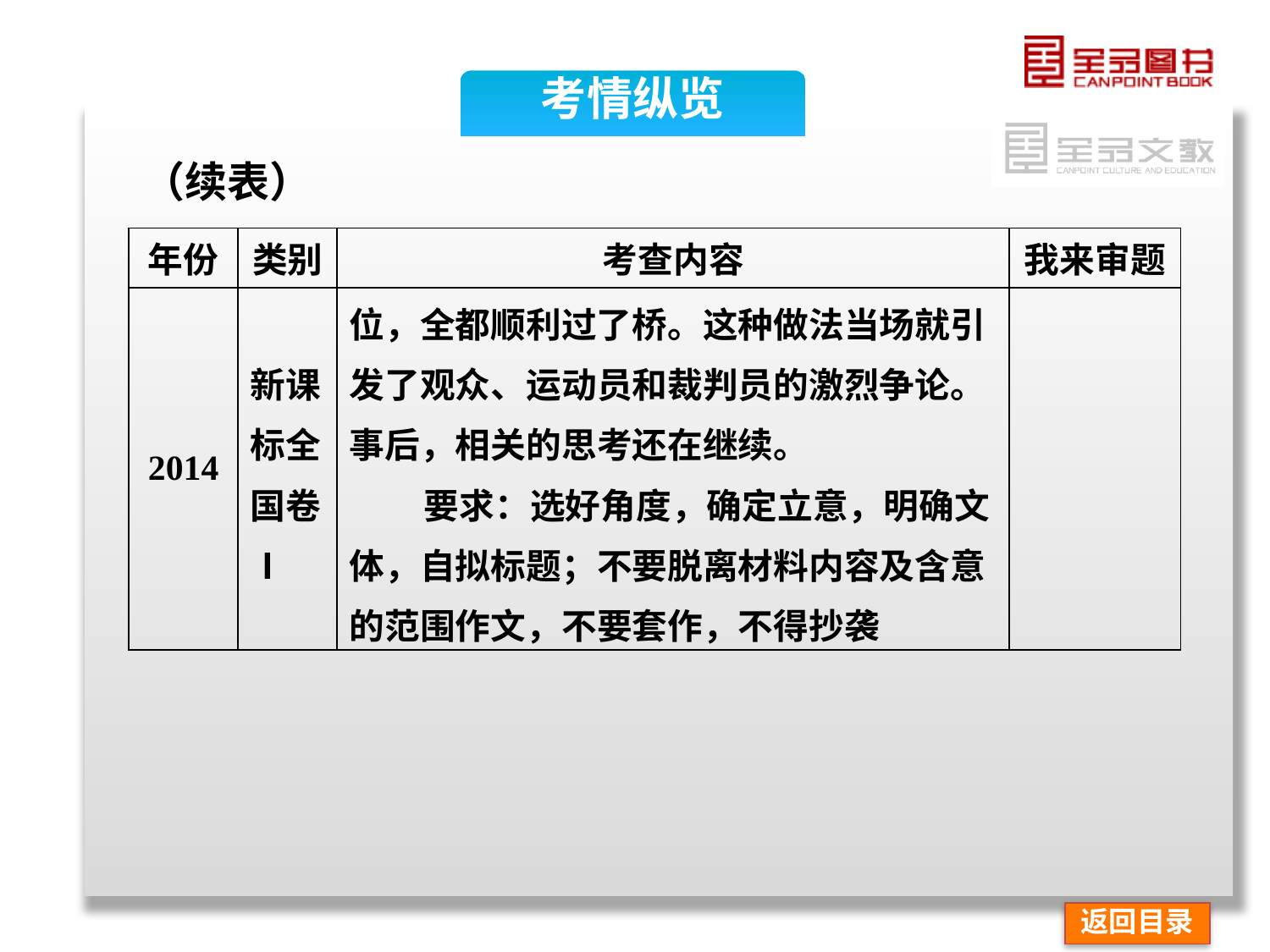

考情纵览
（续表）
| 年份 | 类别 | 考查内容 | 我来审题 |
| --- | --- | --- | --- |
| 2014 | 新课 标全 国卷Ⅰ | 位，全都顺利过了桥。这种做法当场就引发了观众、运动员和裁判员的激烈争论。 事后，相关的思考还在继续。 要求：选好角度，确定立意，明确文体，自拟标题；不要脱离材料内容及含意的范围作文，不要套作，不得抄袭 |  |
返回目录